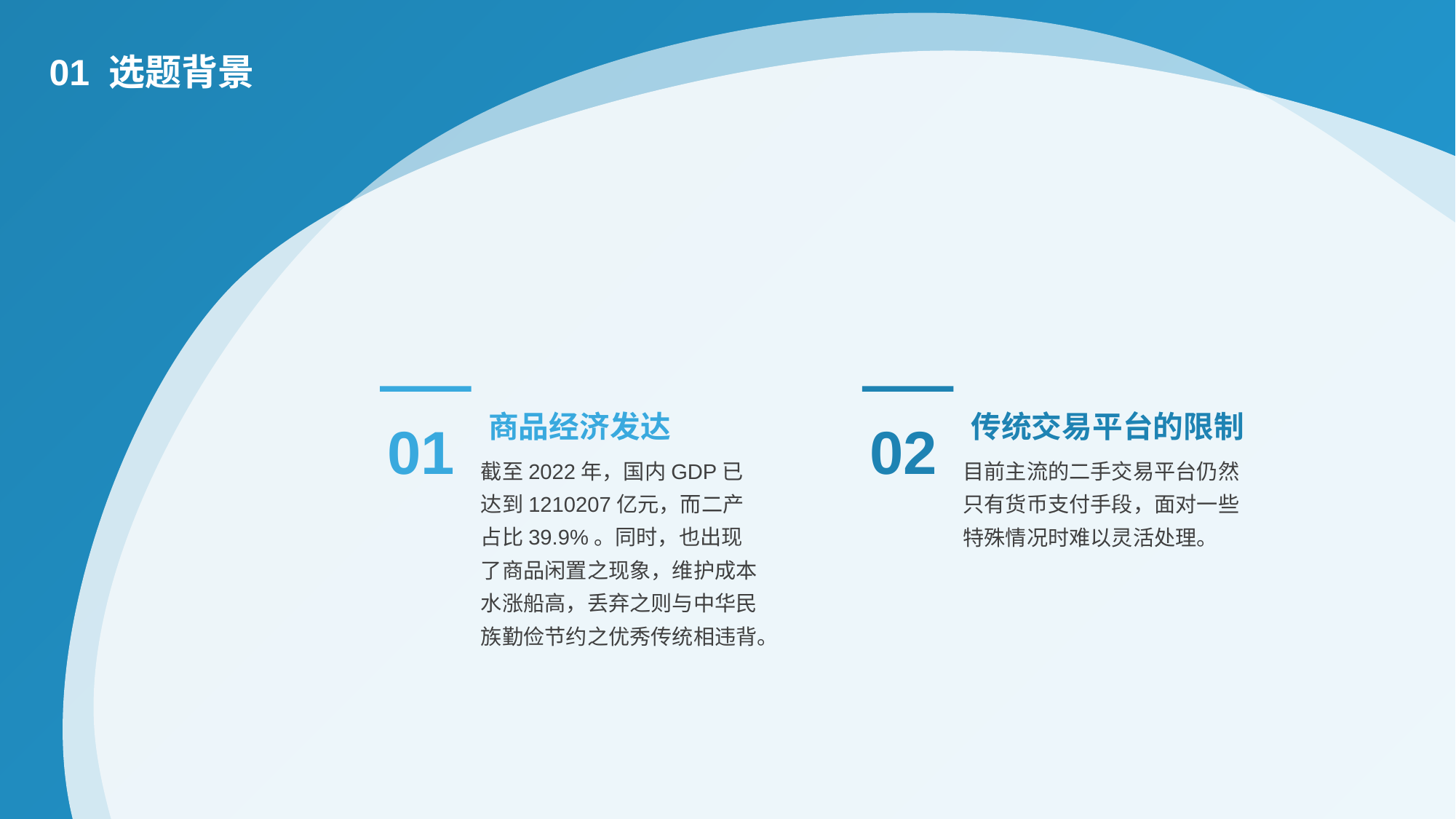

01 选题背景
01

02

商品经济发达
传统交易平台的限制
截至2022年，国内GDP已达到1210207亿元，而二产占比39.9%。同时，也出现了商品闲置之现象，维护成本水涨船高，丢弃之则与中华民族勤俭节约之优秀传统相违背。
目前主流的二手交易平台仍然只有货币支付手段，面对一些特殊情况时难以灵活处理。